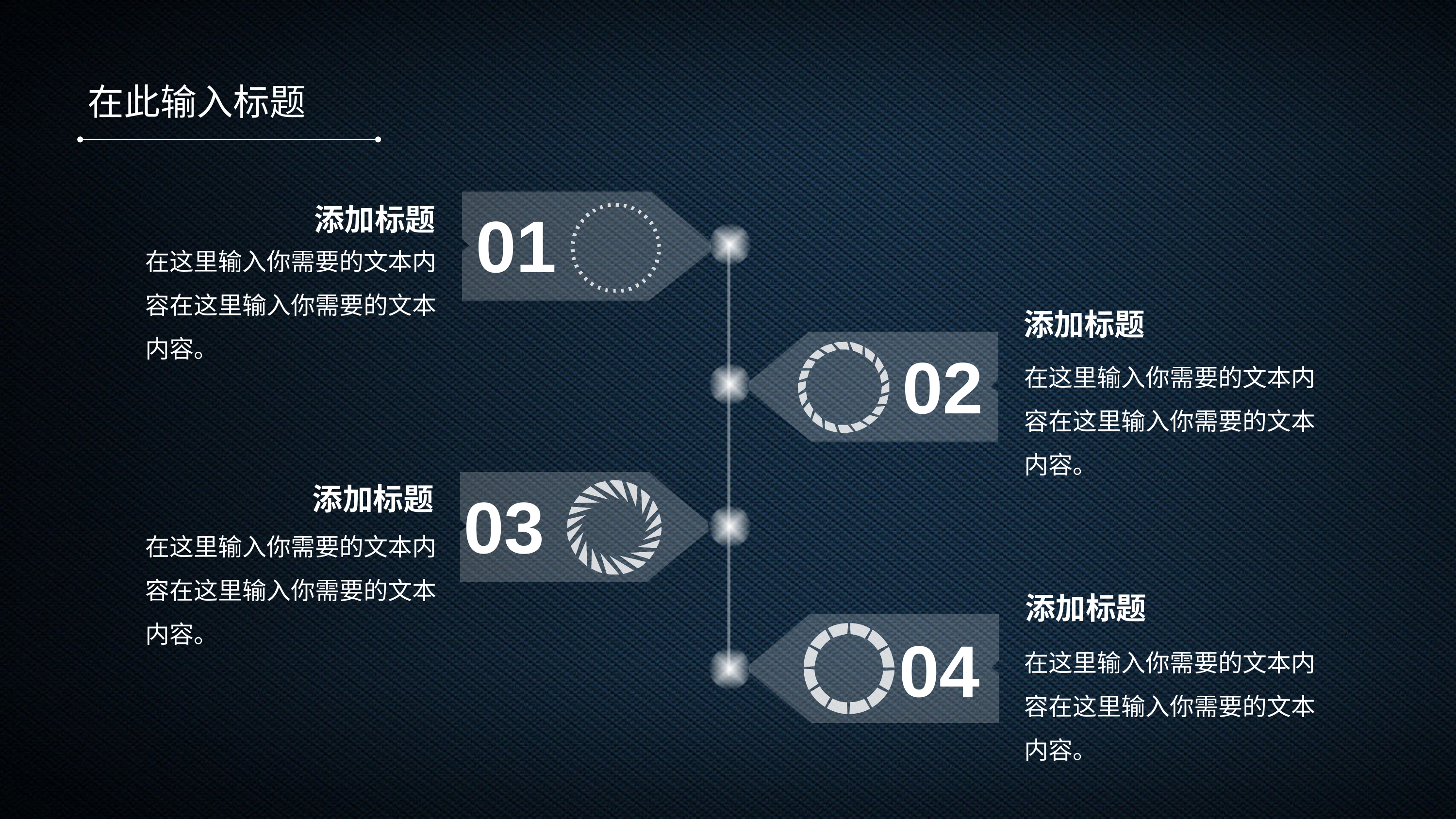

在此输入标题
添加标题

01

在这里输入你需要的文本内容在这里输入你需要的文本内容。

添加标题

02

在这里输入你需要的文本内容在这里输入你需要的文本内容。

添加标题

03

在这里输入你需要的文本内容在这里输入你需要的文本内容。
添加标题

04

在这里输入你需要的文本内容在这里输入你需要的文本内容。